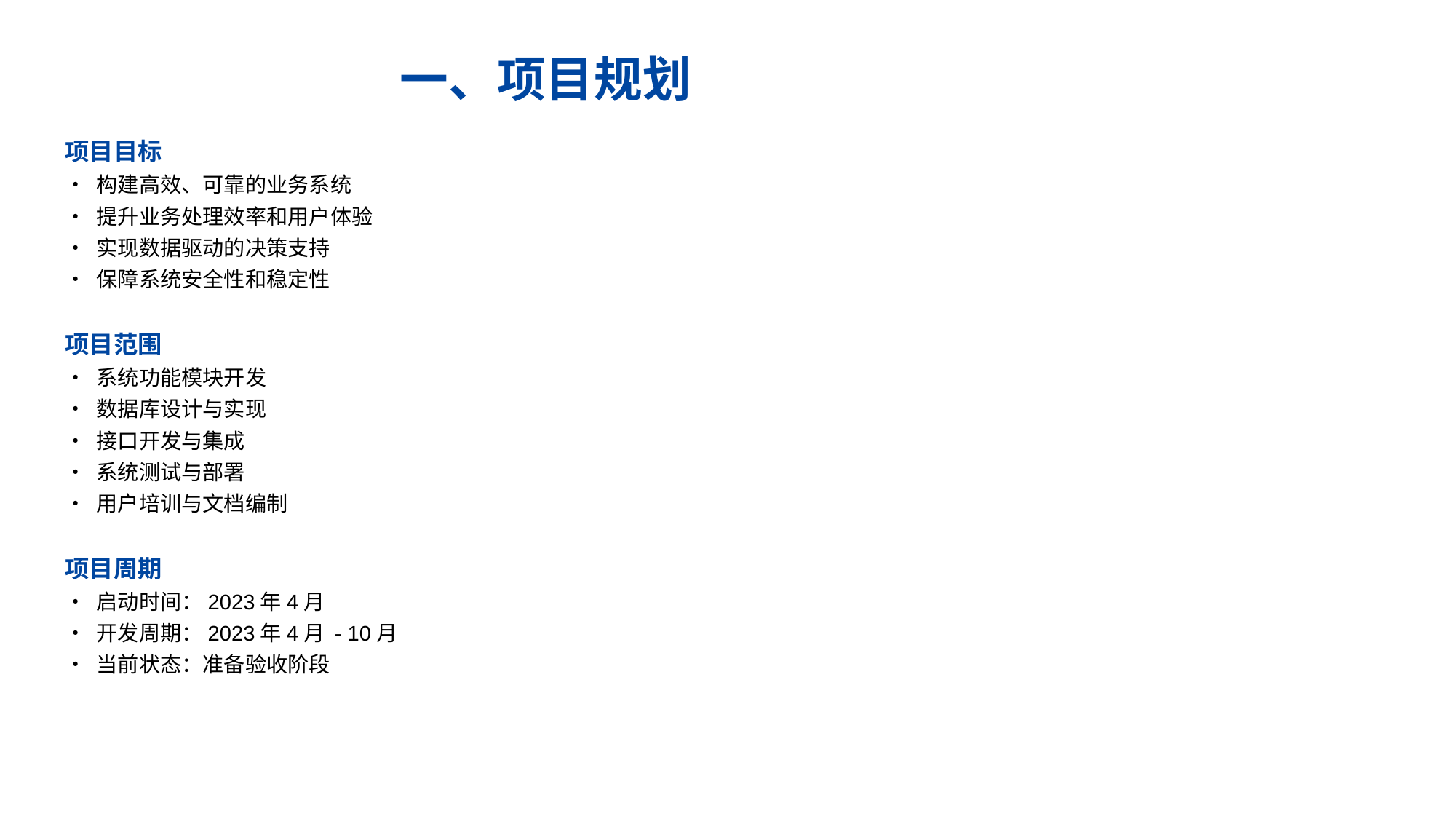

一、项目规划
项目目标
• 构建高效、可靠的业务系统
• 提升业务处理效率和用户体验
• 实现数据驱动的决策支持
• 保障系统安全性和稳定性

项目范围
• 系统功能模块开发
• 数据库设计与实现
• 接口开发与集成
• 系统测试与部署
• 用户培训与文档编制

项目周期
• 启动时间：2023年4月
• 开发周期：2023年4月 - 10月
• 当前状态：准备验收阶段